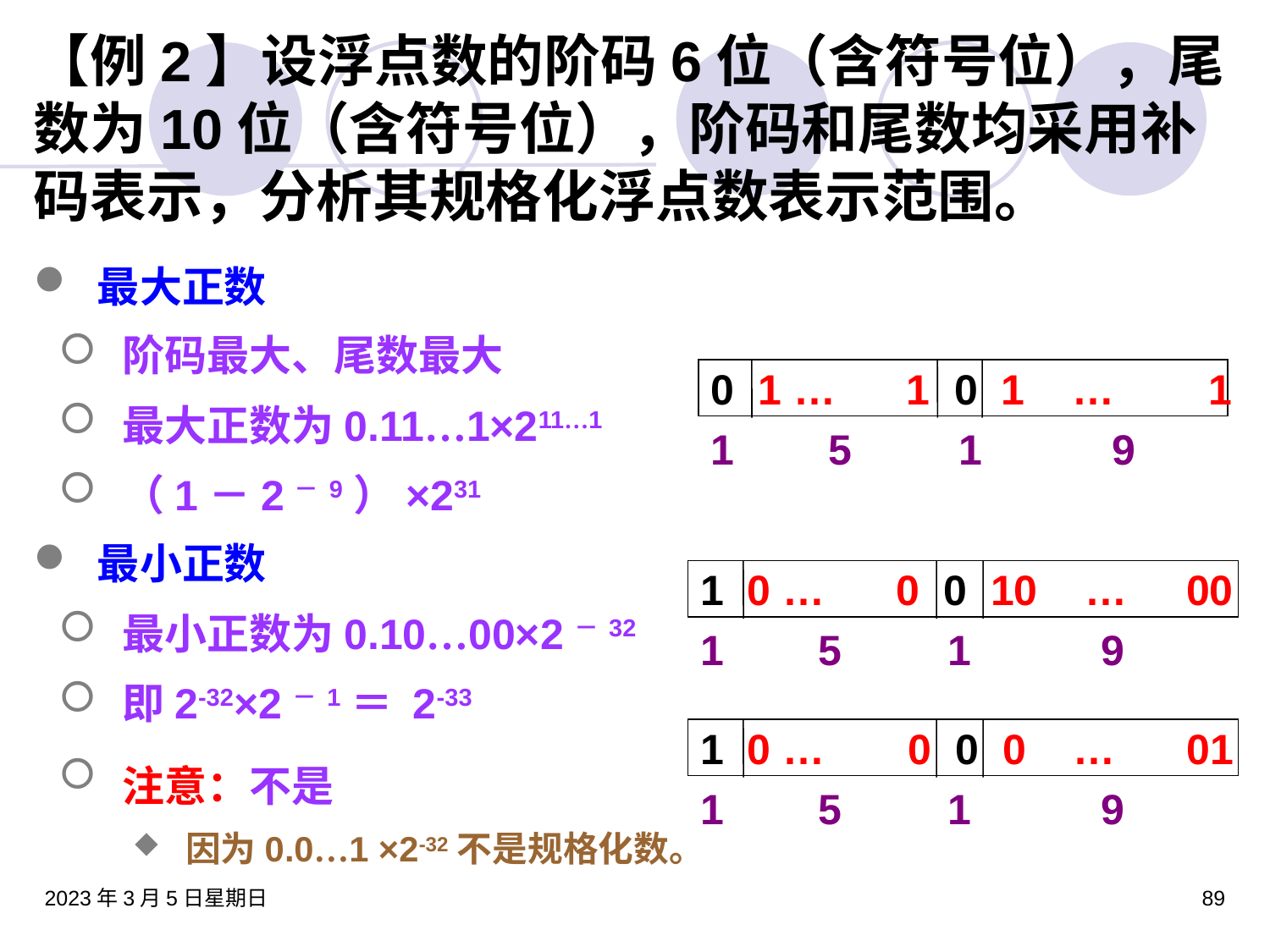

# 【例2】设浮点数的阶码6位（含符号位），尾数为10位（含符号位），阶码和尾数均采用补码表示，分析其规格化浮点数表示范围。

最大正数
阶码最大、尾数最大
最大正数为0.11…1×211…1
（1－2－9）×231
最小正数
最小正数为0.10…00×2－32
即2-32×2－1＝ 2-33
注意：不是
因为0.0…1 ×2-32不是规格化数。
0  1 …      1  0  1    …        1

1        5         1           9
1  0 …      0  0  10    …     00

1        5         1           9
1  0 …       0  0  0    …      01

1        5         1           9
2023年3月5日星期日
89